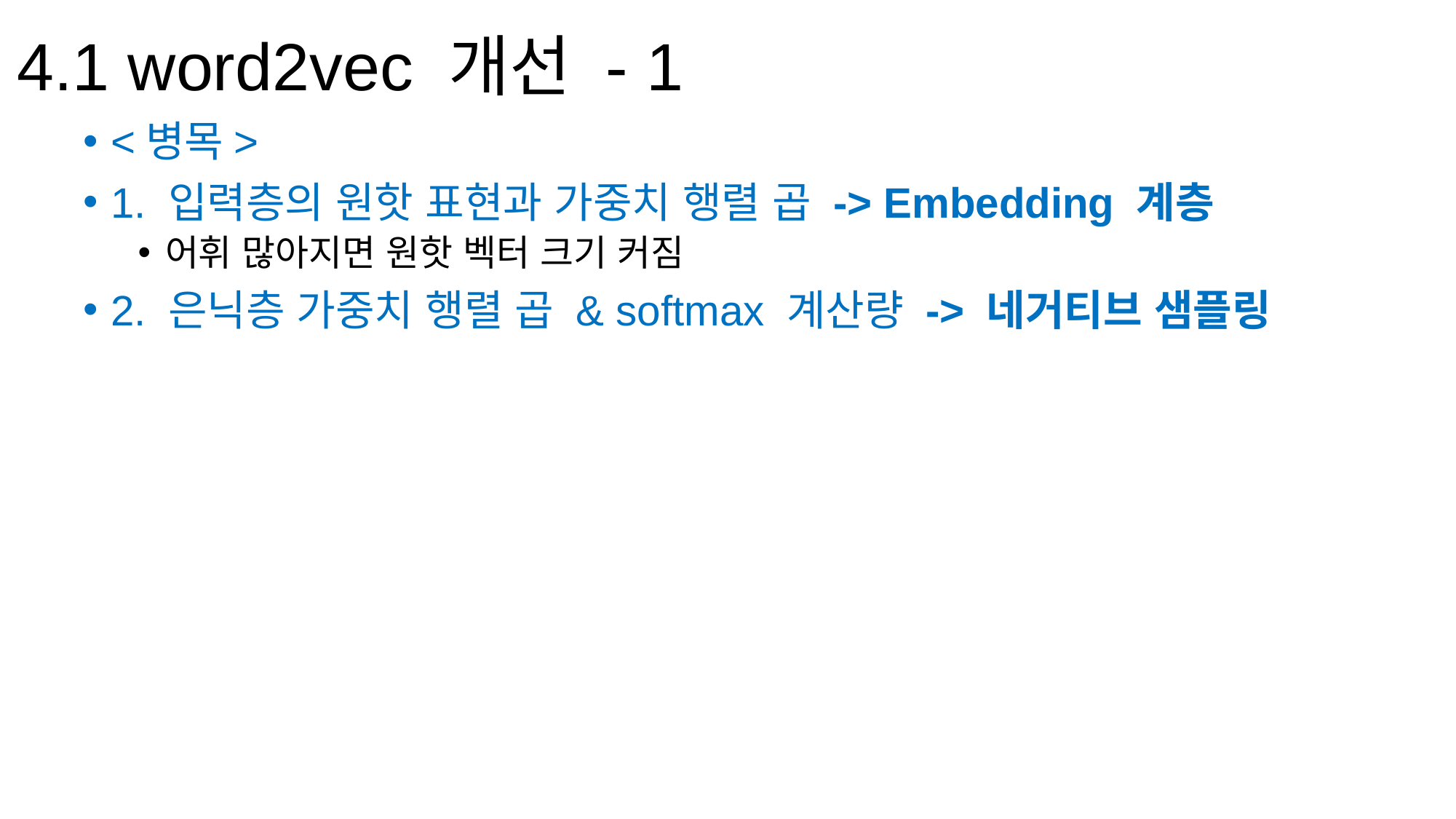

# 4.1 word2vec 개선 - 1
<병목>
1. 입력층의 원핫 표현과 가중치 행렬 곱 -> Embedding 계층
어휘 많아지면 원핫 벡터 크기 커짐
2. 은닉층 가중치 행렬 곱 & softmax 계산량 -> 네거티브 샘플링